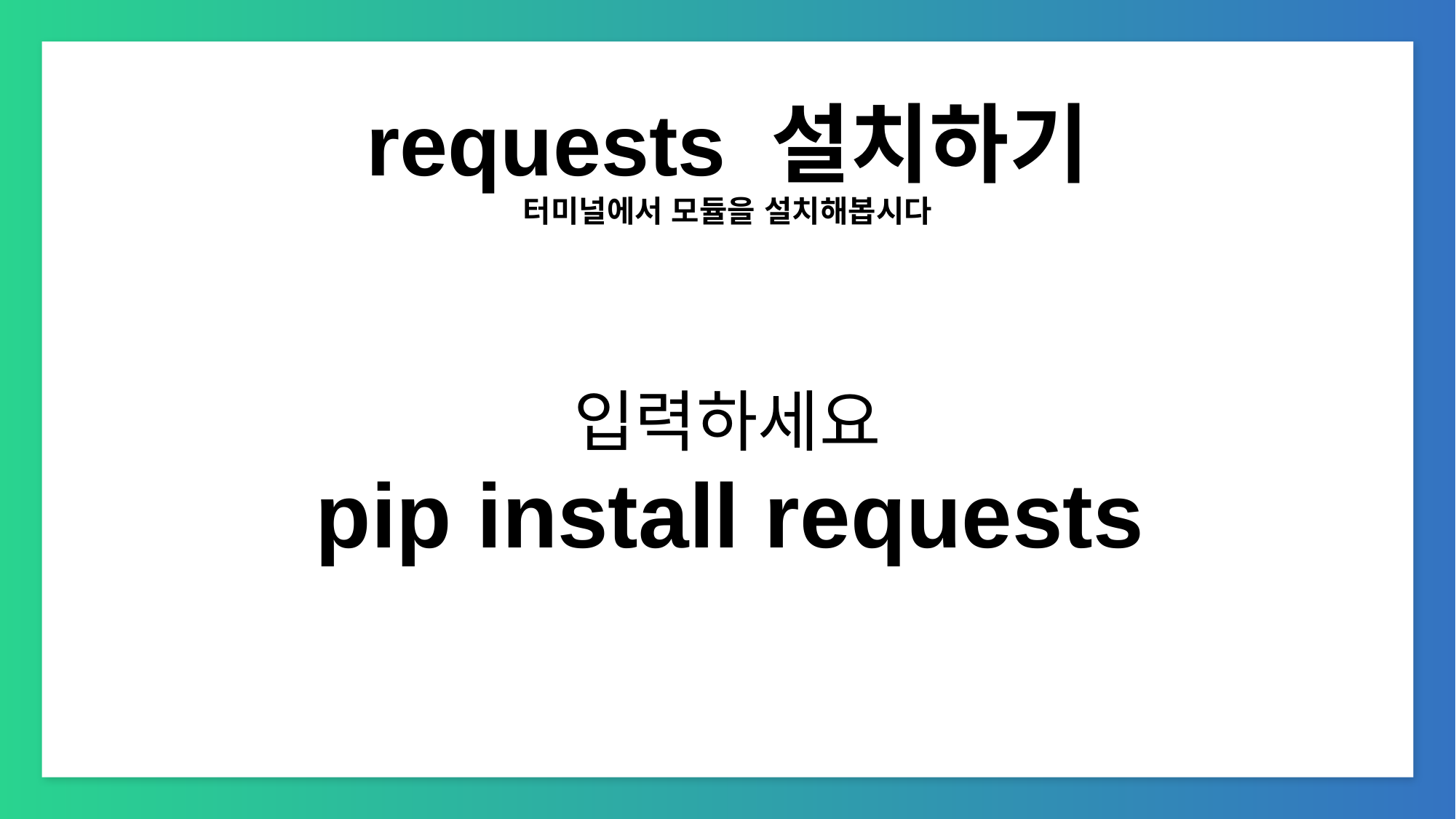

# requests 설치하기
터미널에서 모듈을 설치해봅시다
입력하세요
pip install requests